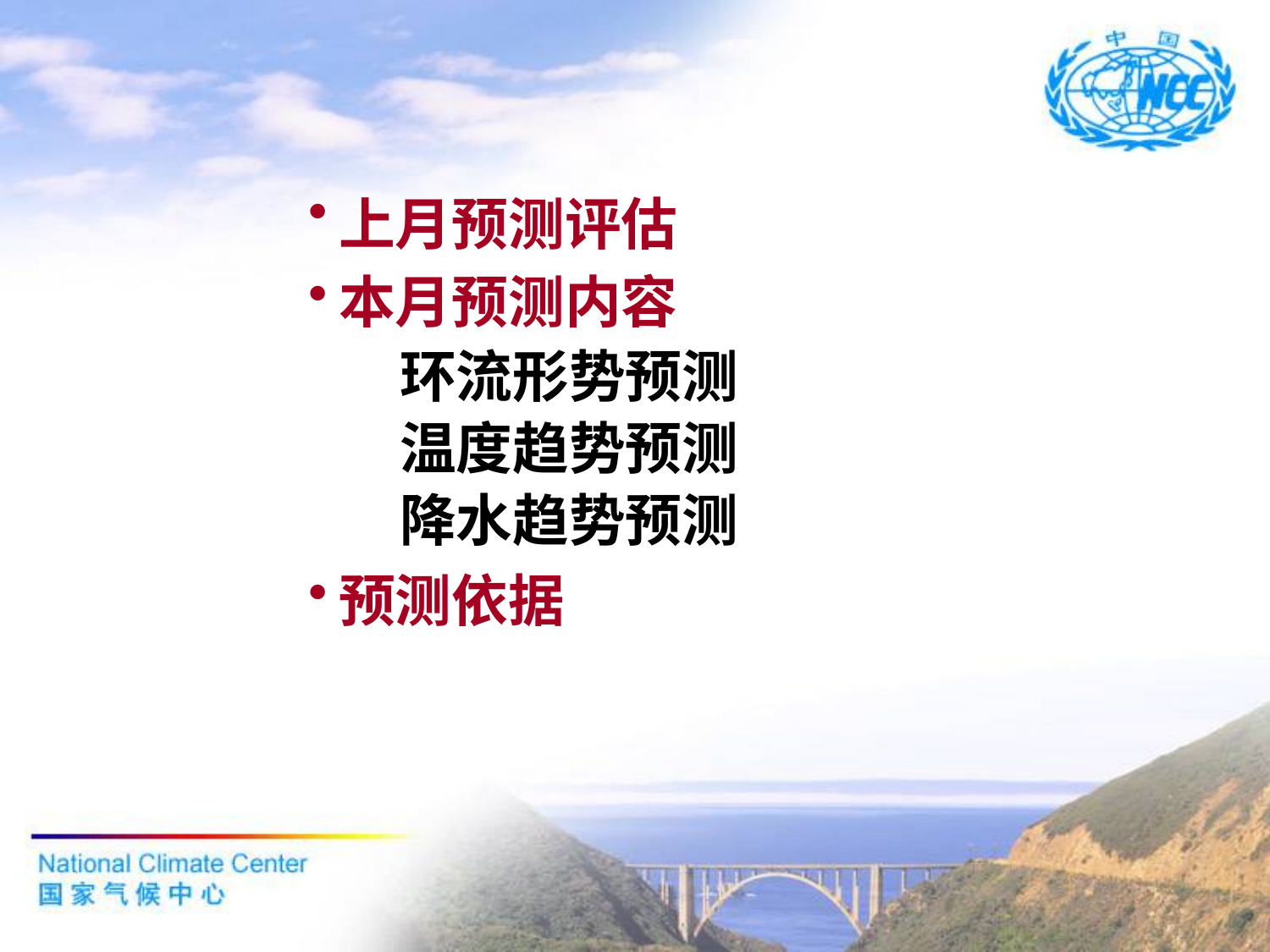

上月预测评估
本月预测内容
      环流形势预测
      温度趋势预测
      降水趋势预测
预测依据